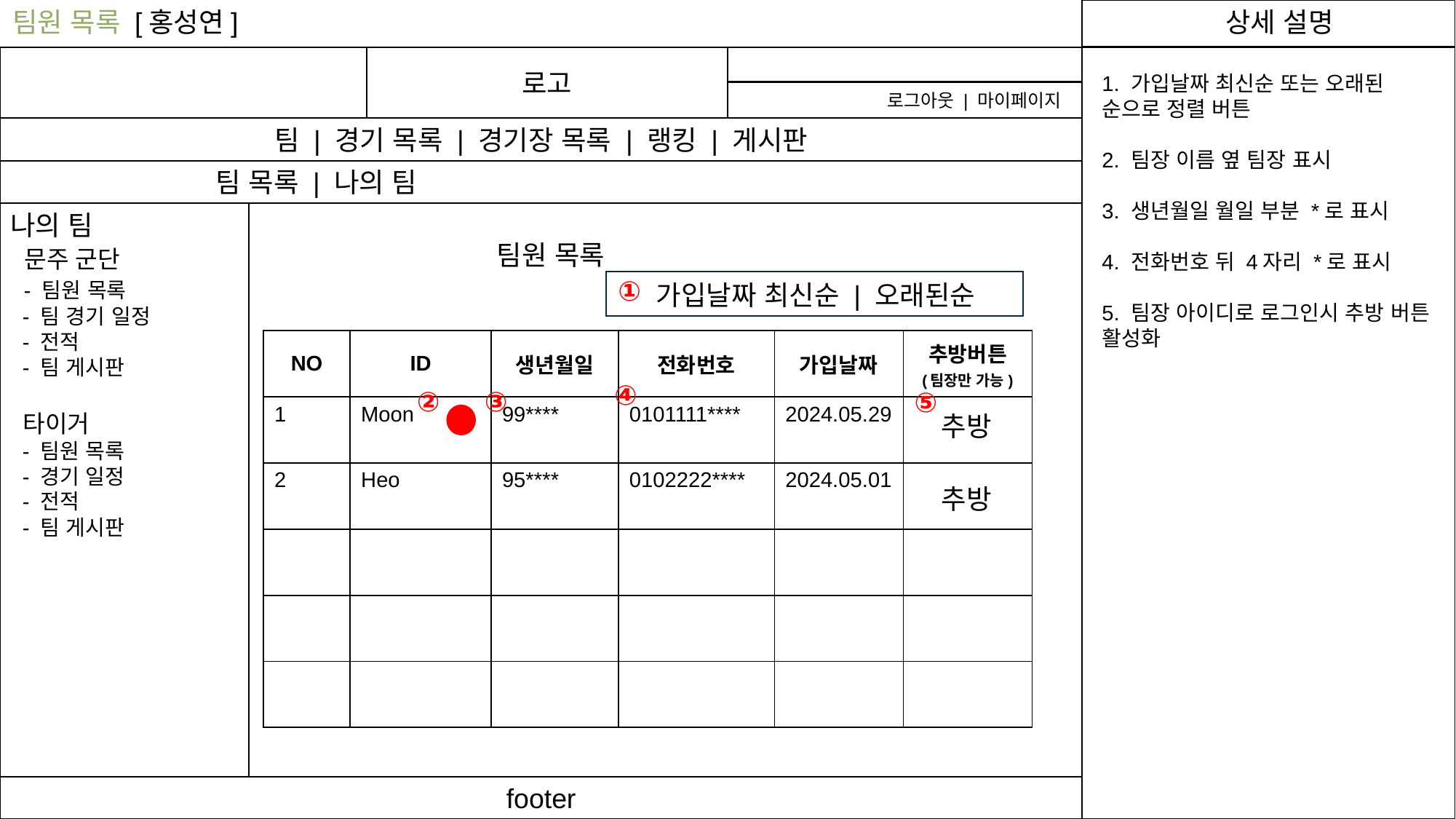

팀원 목록 [홍성연]

상세 설명

로고

1. 가입날짜 최신순 또는 오래된 순으로 정렬 버튼

2. 팀장 이름 옆 팀장 표시

3. 생년월일 월일 부분 *로 표시

4. 전화번호 뒤 4자리 *로 표시

5. 팀장 아이디로 로그인시 추방 버튼 활성화

로그아웃 | 마이페이지
팀 | 경기 목록 | 경기장 목록 | 랭킹 | 게시판

                          팀 목록 | 나의 팀
나의 팀
 문주 군단
  - 팀원 목록
  - 팀 경기 일정
  - 전적
  - 팀 게시판

 타이거
  - 팀원 목록
  - 경기 일정
  - 전적
  - 팀 게시판
팀원 목록
②
①

가입날짜 최신순 | 오래된순
| NO | ID | 생년월일 | 전화번호 | 가입날짜 | 추방버튼 (팀장만 가능) |
| --- | --- | --- | --- | --- | --- |
| 1 | Moon | 99\*\*\*\* | 0101111\*\*\*\* | 2024.05.29 |  |
| 2 | Heo | 95\*\*\*\* | 0102222\*\*\*\* | 2024.05.01 |  |
|  |  |  |  |  |  |
|  |  |  |  |  |  |
|  |  |  |  |  |  |
③
참여
④
②
③
⑤
추방

참여
추방
footer